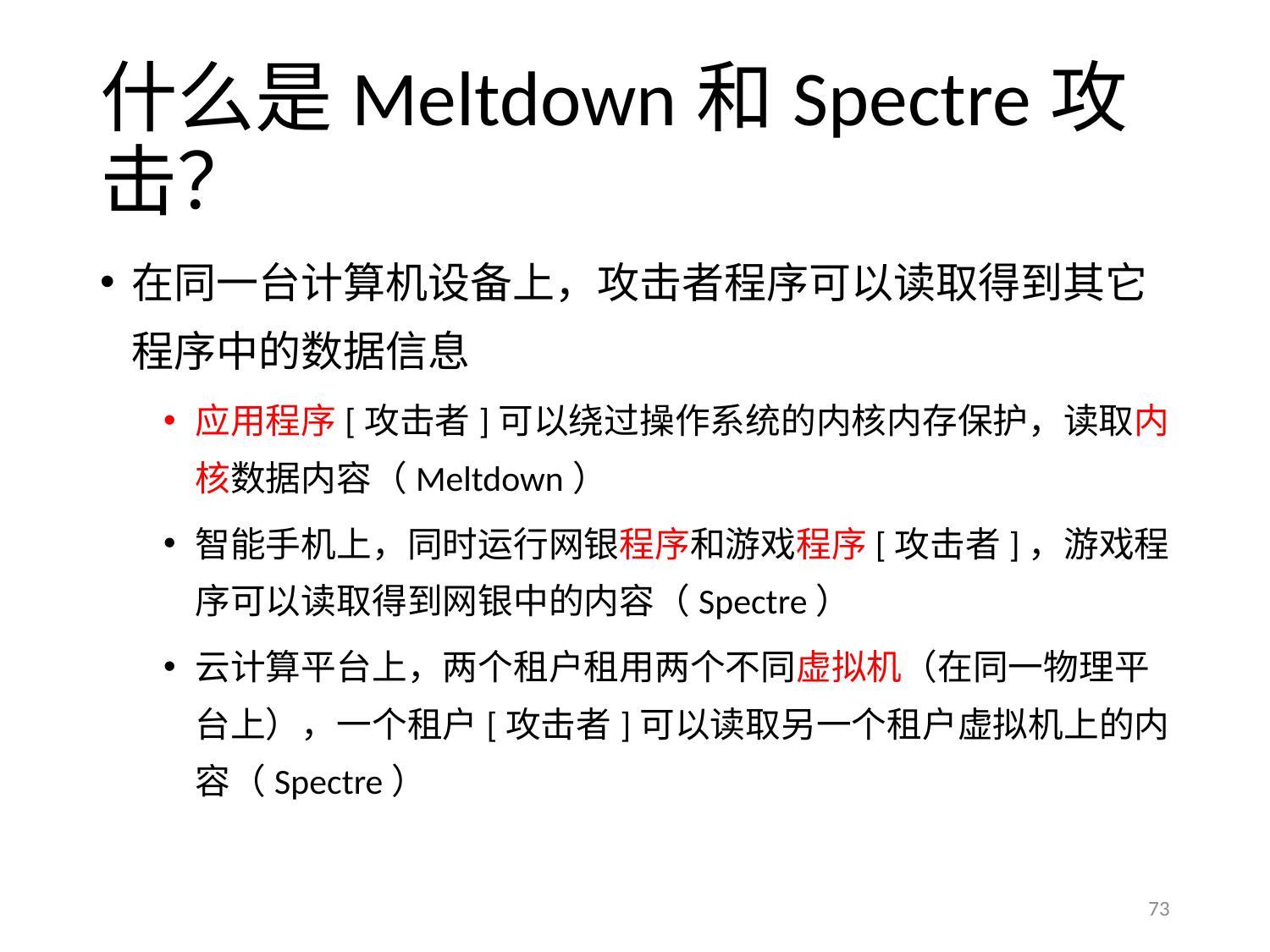

# 什么是Meltdown和Spectre攻击？
在同一台计算机设备上，攻击者程序可以读取得到其它程序中的数据信息
应用程序[攻击者]可以绕过操作系统的内核内存保护，读取内核数据内容（Meltdown）
智能手机上，同时运行网银程序和游戏程序[攻击者]，游戏程序可以读取得到网银中的内容（Spectre）
云计算平台上，两个租户租用两个不同虚拟机（在同一物理平台上），一个租户[攻击者]可以读取另一个租户虚拟机上的内容（Spectre）
73